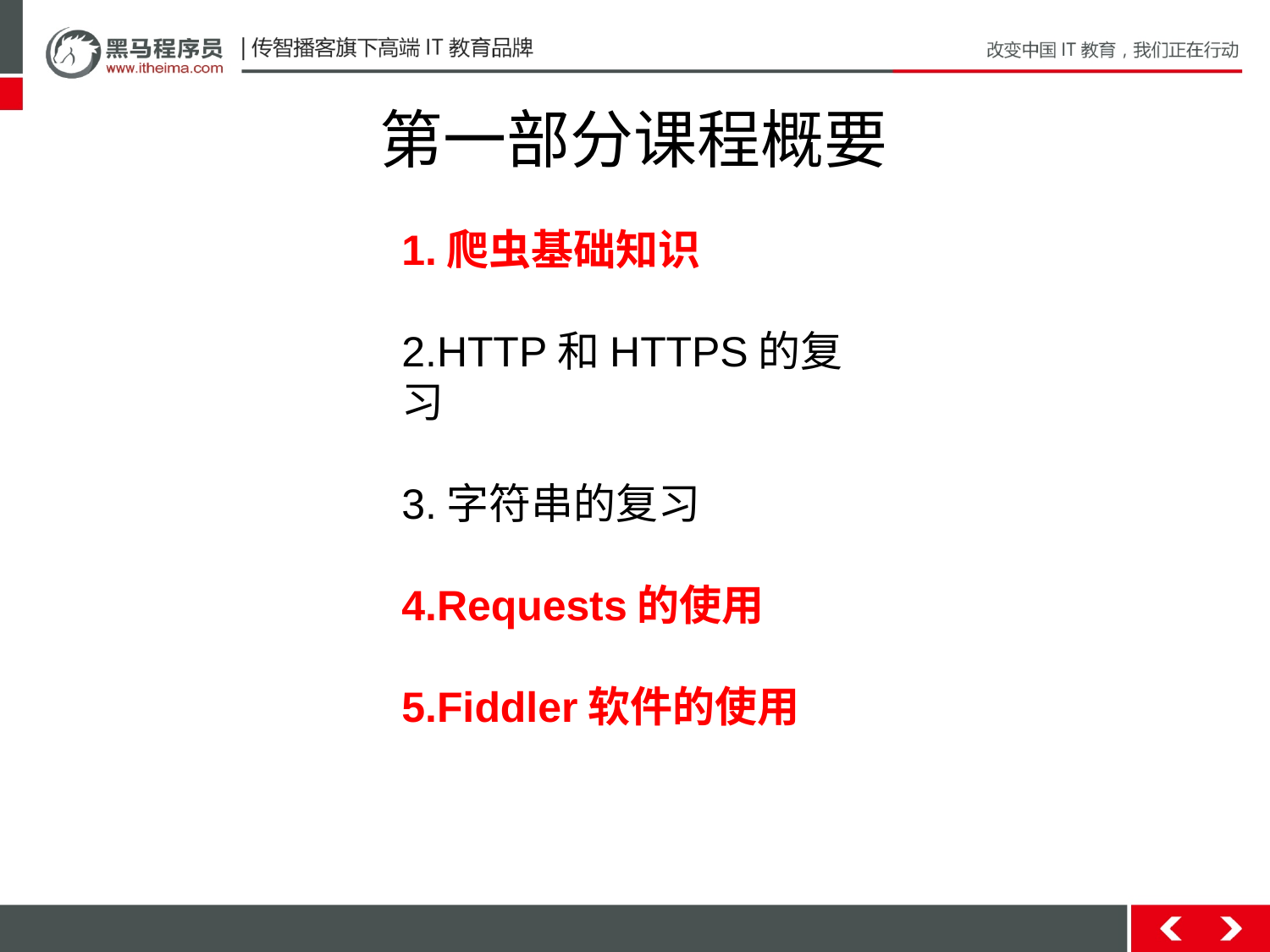

# 第一部分课程概要
1.爬虫基础知识

2.HTTP和HTTPS的复习

3.字符串的复习

4.Requests的使用

5.Fiddler软件的使用